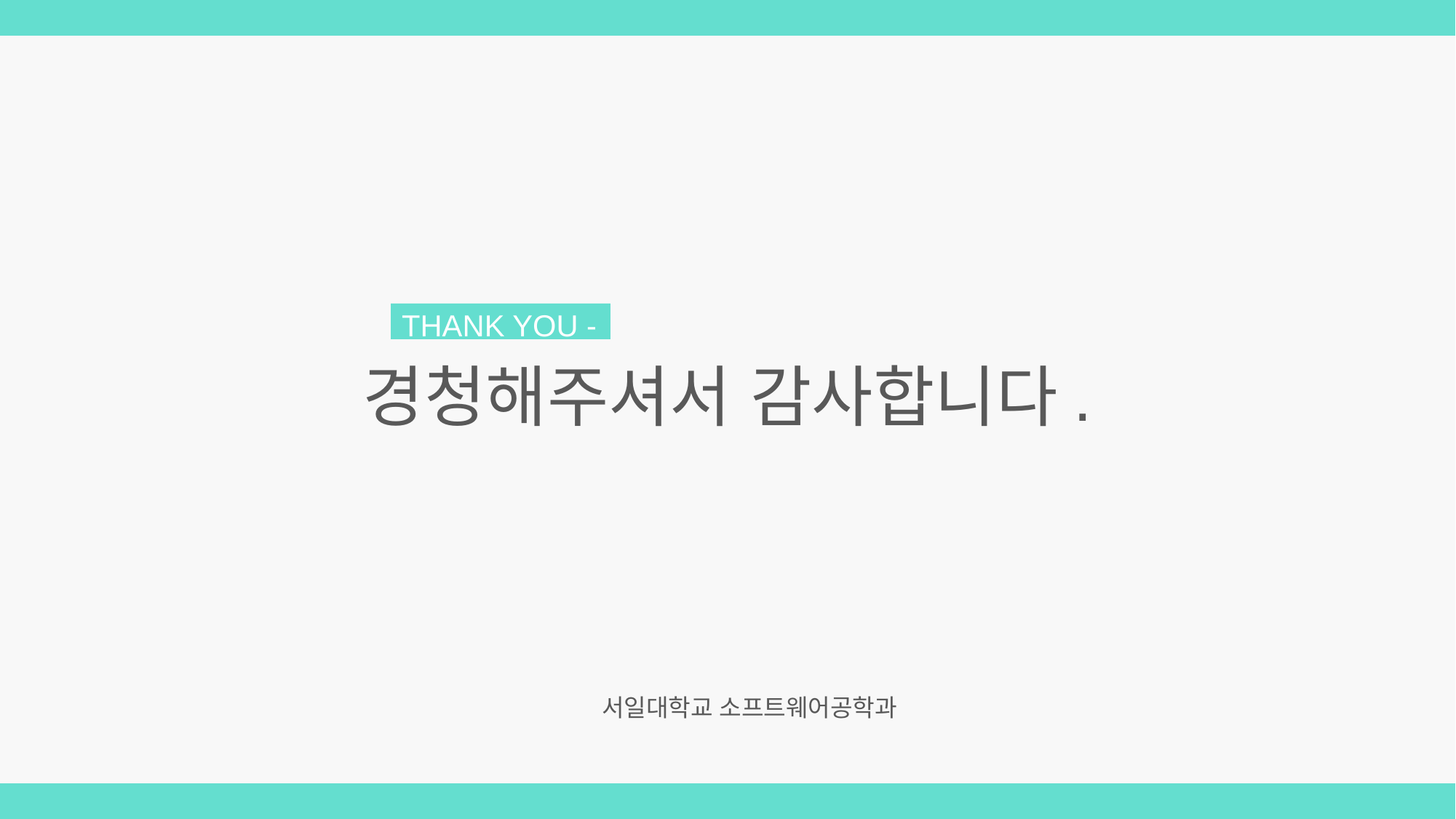

THANK YOU -

경청해주셔서 감사합니다.
서일대학교 소프트웨어공학과